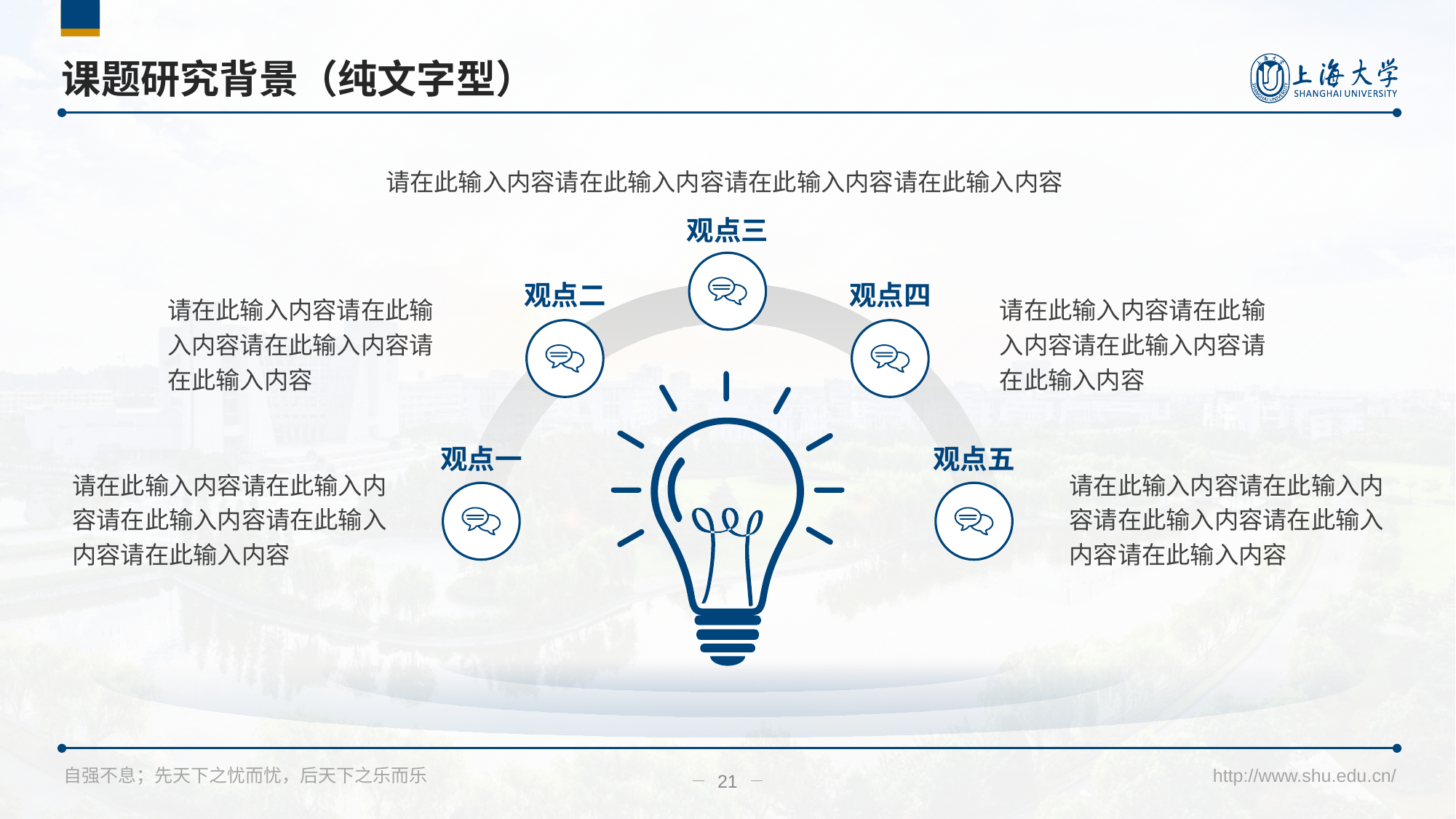

# 课题研究背景（纯文字型）
请在此输入内容请在此输入内容请在此输入内容请在此输入内容
观点三

观点二
观点四

请在此输入内容请在此输入内容请在此输入内容请在此输入内容
请在此输入内容请在此输入内容请在此输入内容请在此输入内容

观点一
观点五
请在此输入内容请在此输入内容请在此输入内容请在此输入内容请在此输入内容
请在此输入内容请在此输入内容请在此输入内容请在此输入内容请在此输入内容

21